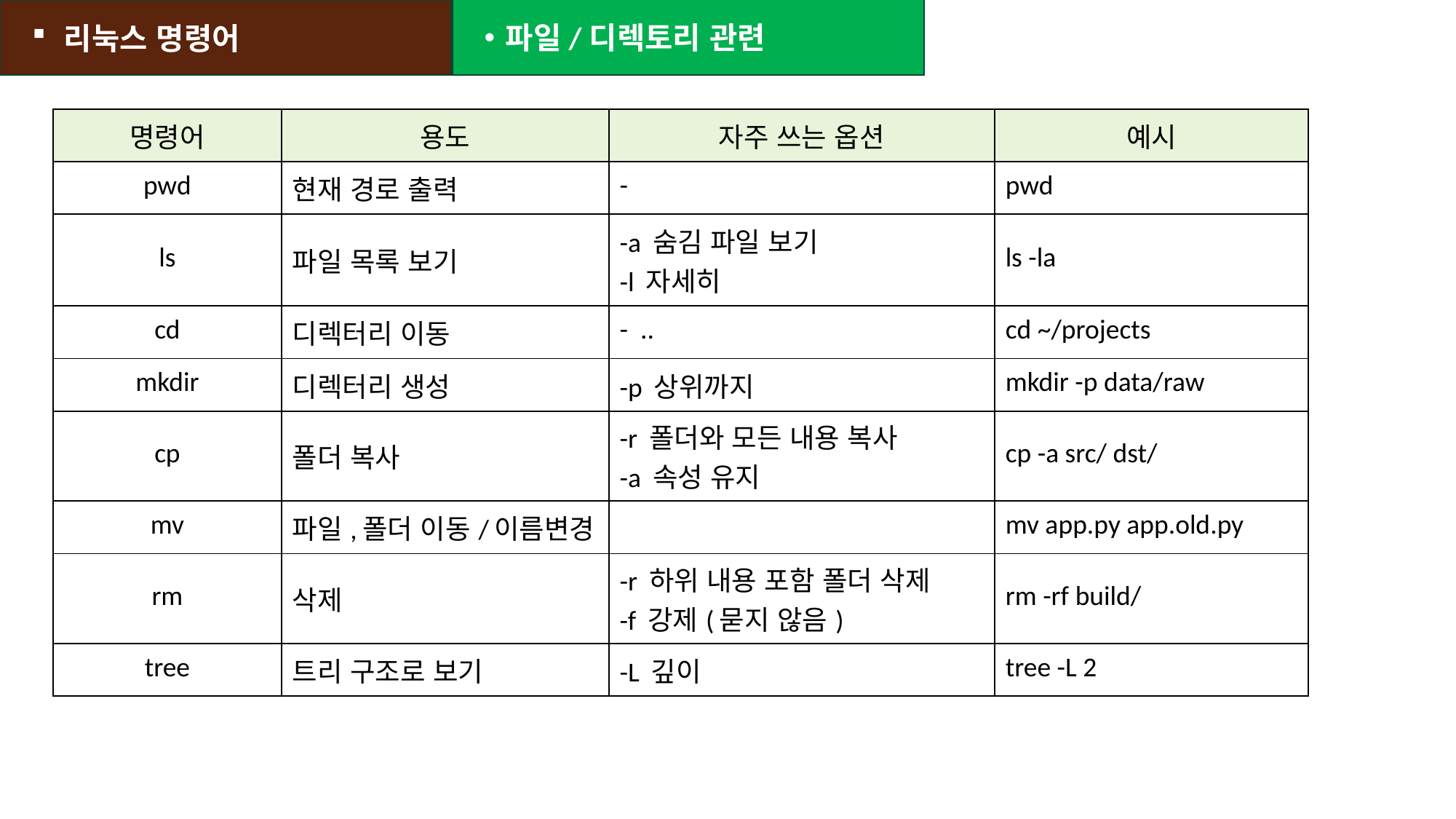

리눅스 명령어
파일/디렉토리 관련
| 명령어 | 용도 | 자주 쓰는 옵션 | 예시 |
| --- | --- | --- | --- |
| pwd | 현재 경로 출력 | - | pwd |
| ls | 파일 목록 보기 | -a 숨김 파일 보기 -l 자세히 | ls -la |
| cd | 디렉터리 이동 | - .. | cd ~/projects |
| mkdir | 디렉터리 생성 | -p 상위까지 | mkdir -p data/raw |
| cp | 폴더 복사 | -r 폴더와 모든 내용 복사 -a 속성 유지 | cp -a src/ dst/ |
| mv | 파일,폴더 이동/이름변경 |  | mv app.py app.old.py |
| rm | 삭제 | -r 하위 내용 포함 폴더 삭제 -f 강제(묻지 않음) | rm -rf build/ |
| tree | 트리 구조로 보기 | -L 깊이 | tree -L 2 |